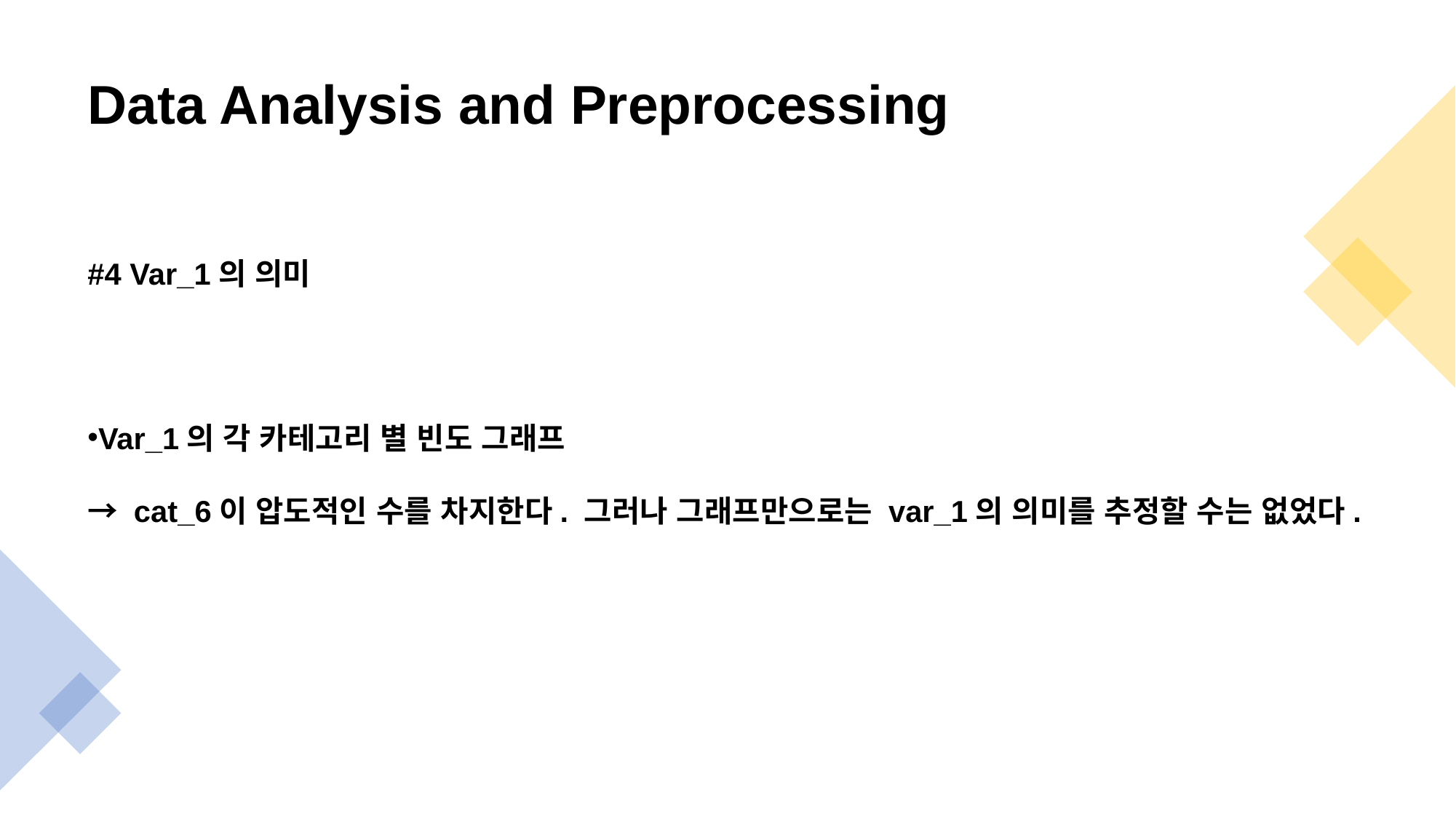

# Data Analysis and Preprocessing

#4 Var_1의 의미

Var_1의 각 카테고리 별 빈도 그래프
→ cat_6이 압도적인 수를 차지한다. 그러나 그래프만으로는 var_1의 의미를 추정할 수는 없었다.